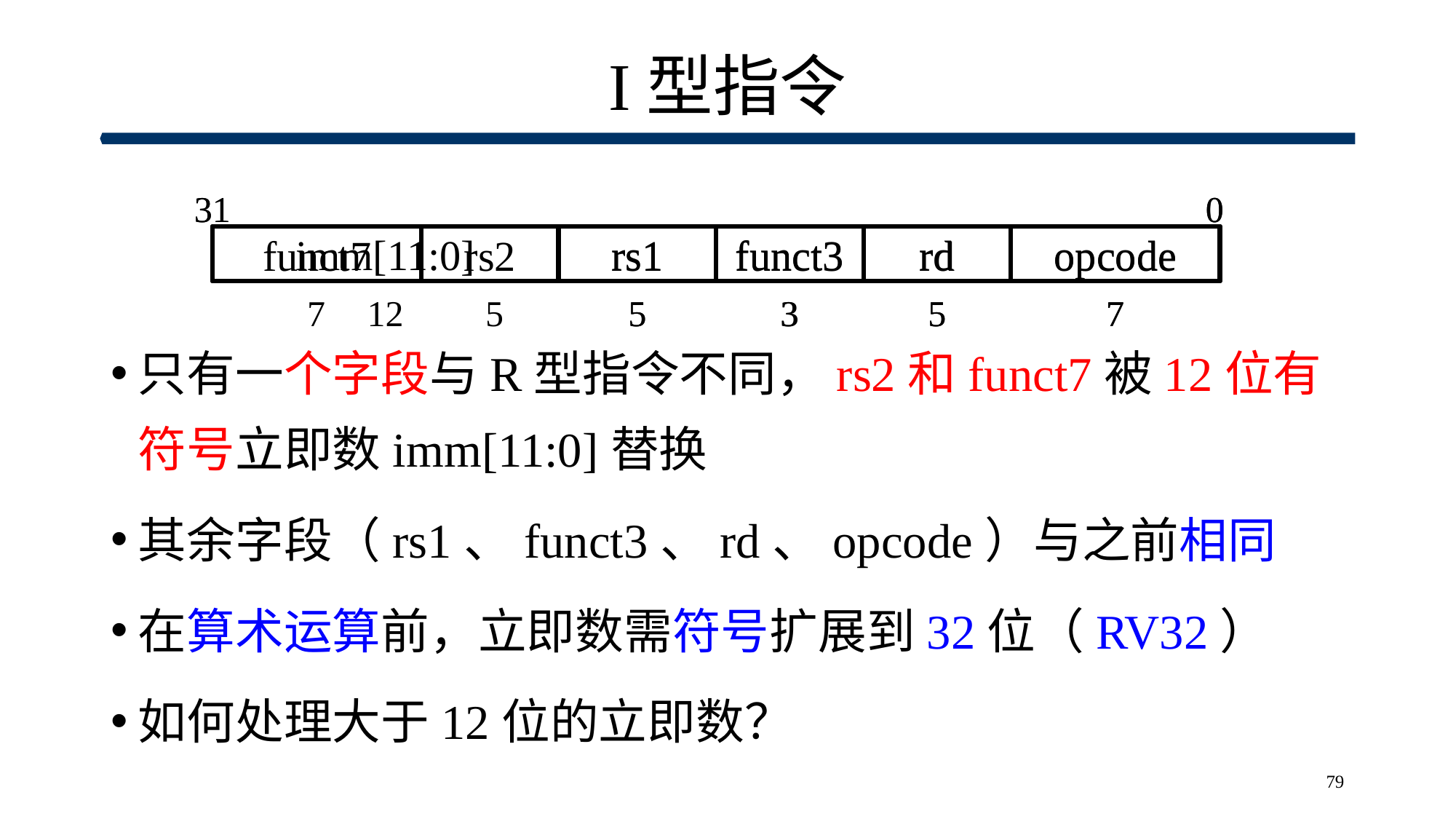

# I型指令

只有一个字段与R型指令不同，rs2和funct7被12位有符号立即数imm[11:0]替换
其余字段（rs1、funct3、rd、opcode）与之前相同
在算术运算前，立即数需符号扩展到32位（RV32）
如何处理大于12位的立即数？
0
31
imm[11:0]
rs1
funct3
rd
opcode
12
5
3
5
7
0
31
funct7
rs2
rs1
funct3
rd
opcode
7
5
5
3
5
7
79